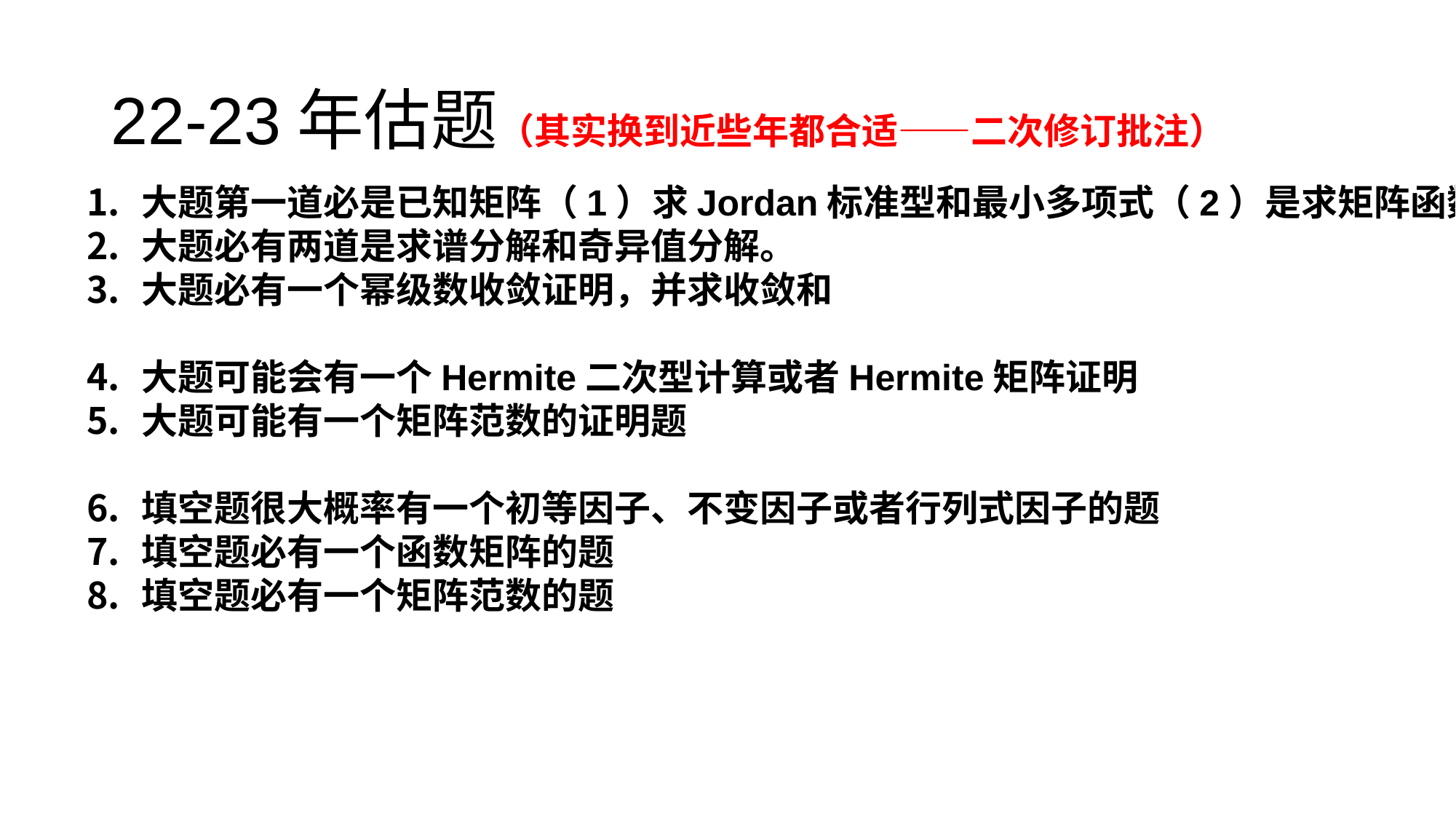

# 22-23年估题（其实换到近些年都合适——二次修订批注）
大题第一道必是已知矩阵（1）求Jordan标准型和最小多项式（2）是求矩阵函数
大题必有两道是求谱分解和奇异值分解。
大题必有一个幂级数收敛证明，并求收敛和

大题可能会有一个Hermite二次型计算或者Hermite矩阵证明
大题可能有一个矩阵范数的证明题

填空题很大概率有一个初等因子、不变因子或者行列式因子的题
填空题必有一个函数矩阵的题
填空题必有一个矩阵范数的题